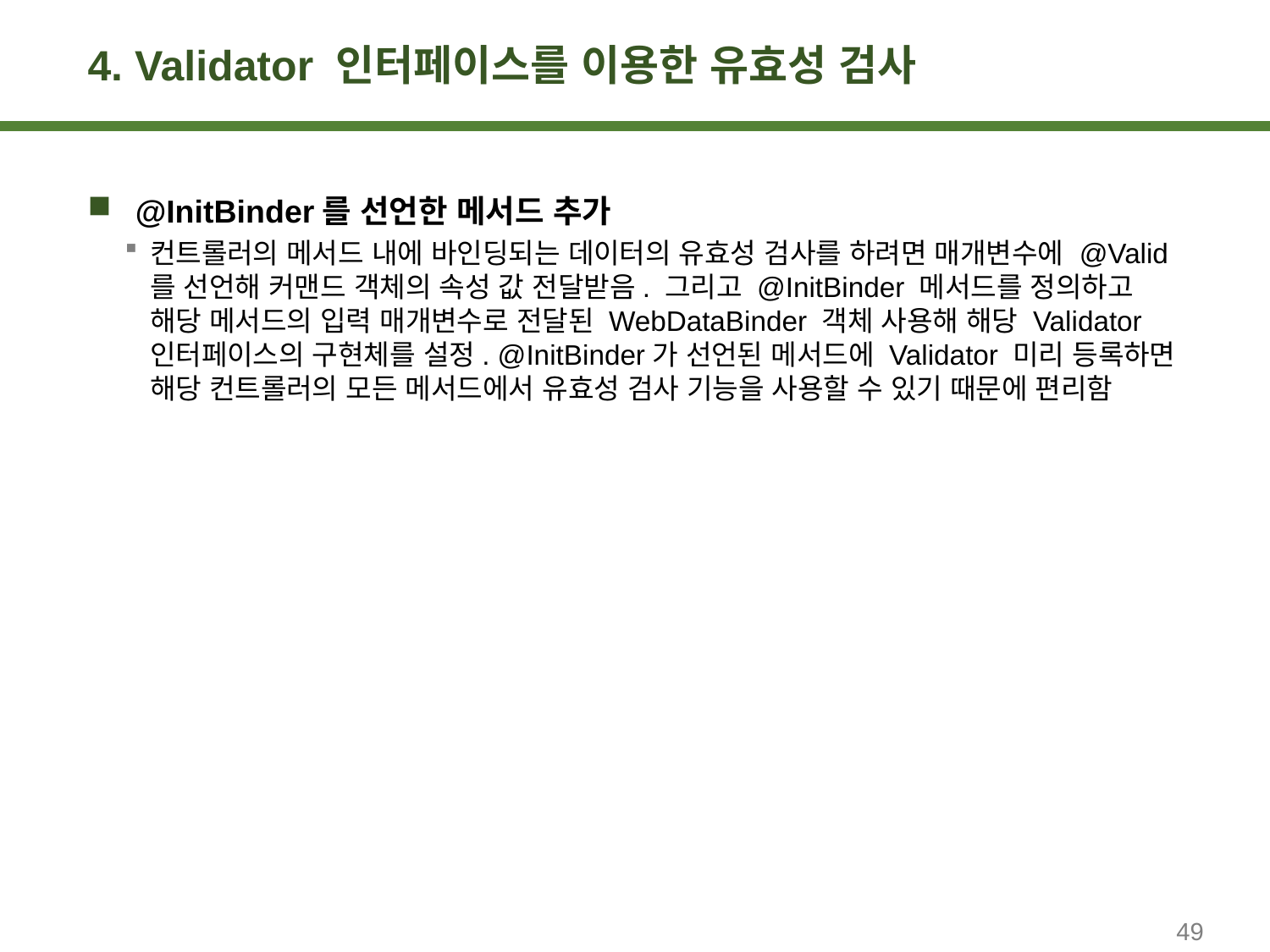

# 4. Validator 인터페이스를 이용한 유효성 검사
@InitBinder를 선언한 메서드 추가
컨트롤러의 메서드 내에 바인딩되는 데이터의 유효성 검사를 하려면 매개변수에 @Valid를 선언해 커맨드 객체의 속성 값 전달받음. 그리고 @InitBinder 메서드를 정의하고 해당 메서드의 입력 매개변수로 전달된 WebDataBinder 객체 사용해 해당 Validator 인터페이스의 구현체를 설정. @InitBinder가 선언된 메서드에 Validator 미리 등록하면 해당 컨트롤러의 모든 메서드에서 유효성 검사 기능을 사용할 수 있기 때문에 편리함